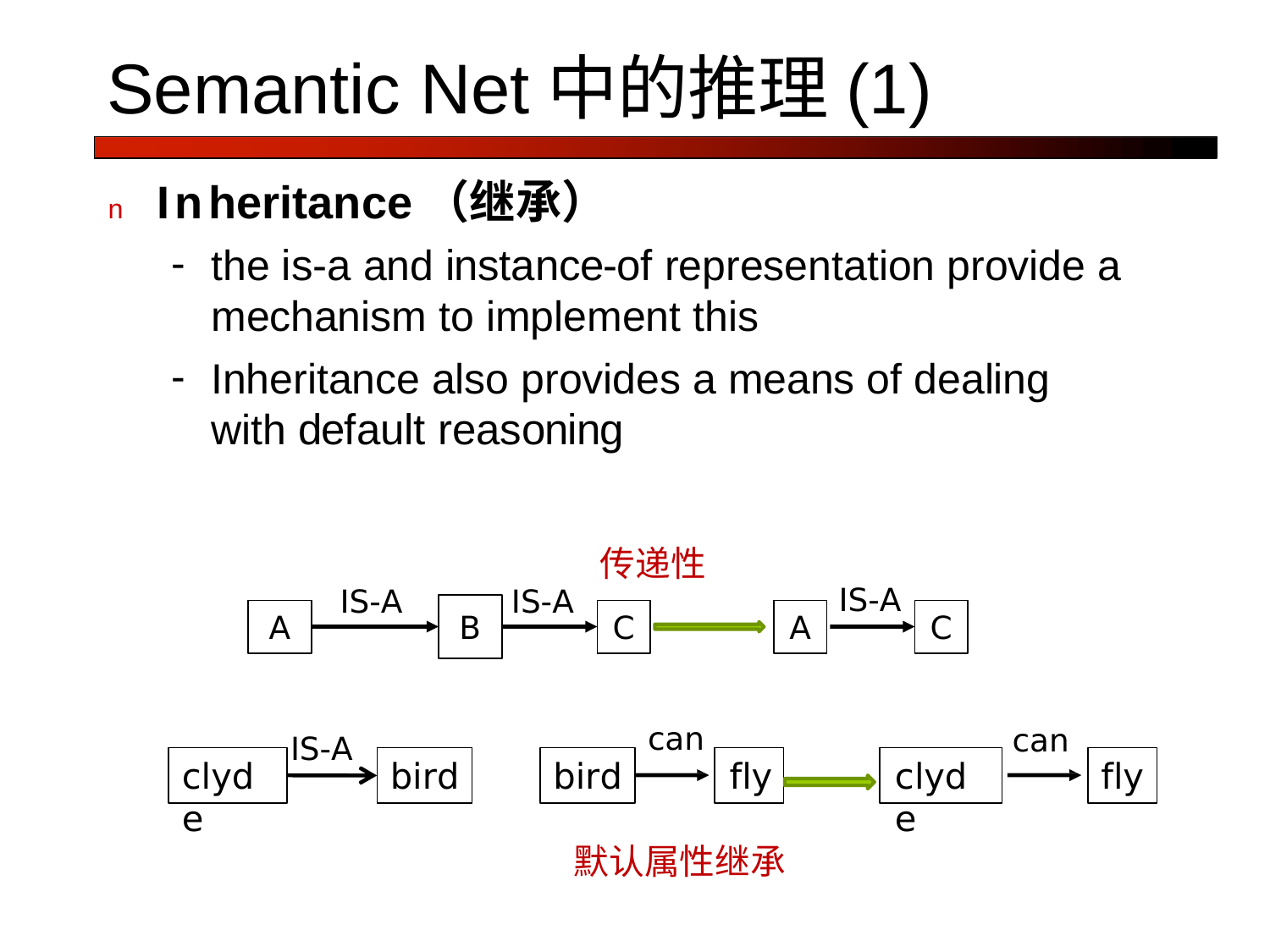

# Semantic Net中的推理(1)

n	Inheritance（继承）

the is-a and instance-of representation provide a mechanism to implement this

Inheritance also provides a means of dealing with default reasoning

传递性
IS-A
IS-A
IS-A

A
B
C
A
C

can
can
IS-A

clyde
bird
bird	fly

默认属性继承
clyde
fly